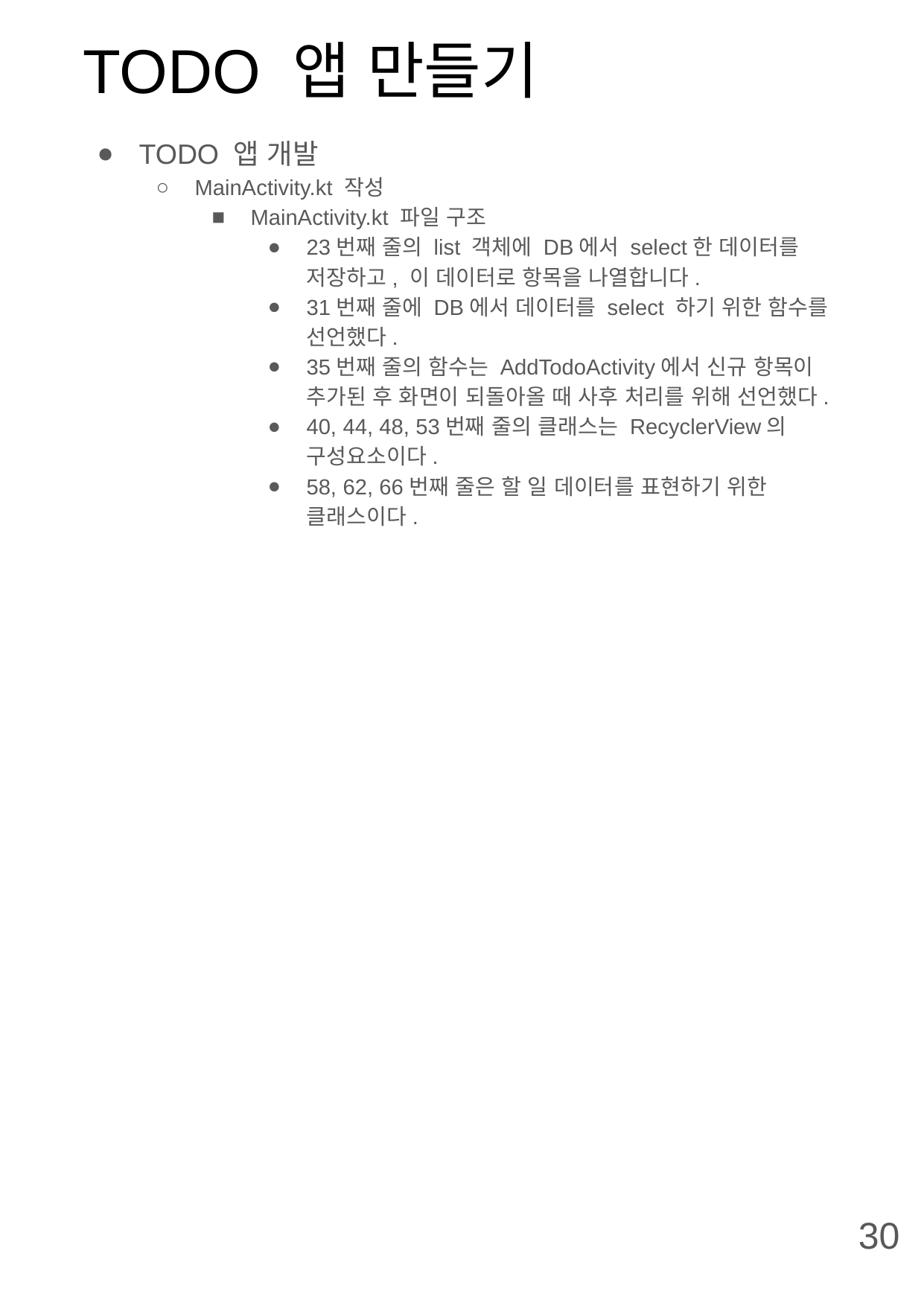

# TODO 앱 만들기
TODO 앱 개발
MainActivity.kt 작성
MainActivity.kt 파일 구조
23번째 줄의 list 객체에 DB에서 select한 데이터를 저장하고, 이 데이터로 항목을 나열합니다.
31번째 줄에 DB에서 데이터를 select 하기 위한 함수를 선언했다.
35번째 줄의 함수는 AddTodoActivity에서 신규 항목이 추가된 후 화면이 되돌아올 때 사후 처리를 위해 선언했다.
40, 44, 48, 53번째 줄의 클래스는 RecyclerView의 구성요소이다.
58, 62, 66번째 줄은 할 일 데이터를 표현하기 위한 클래스이다.
30